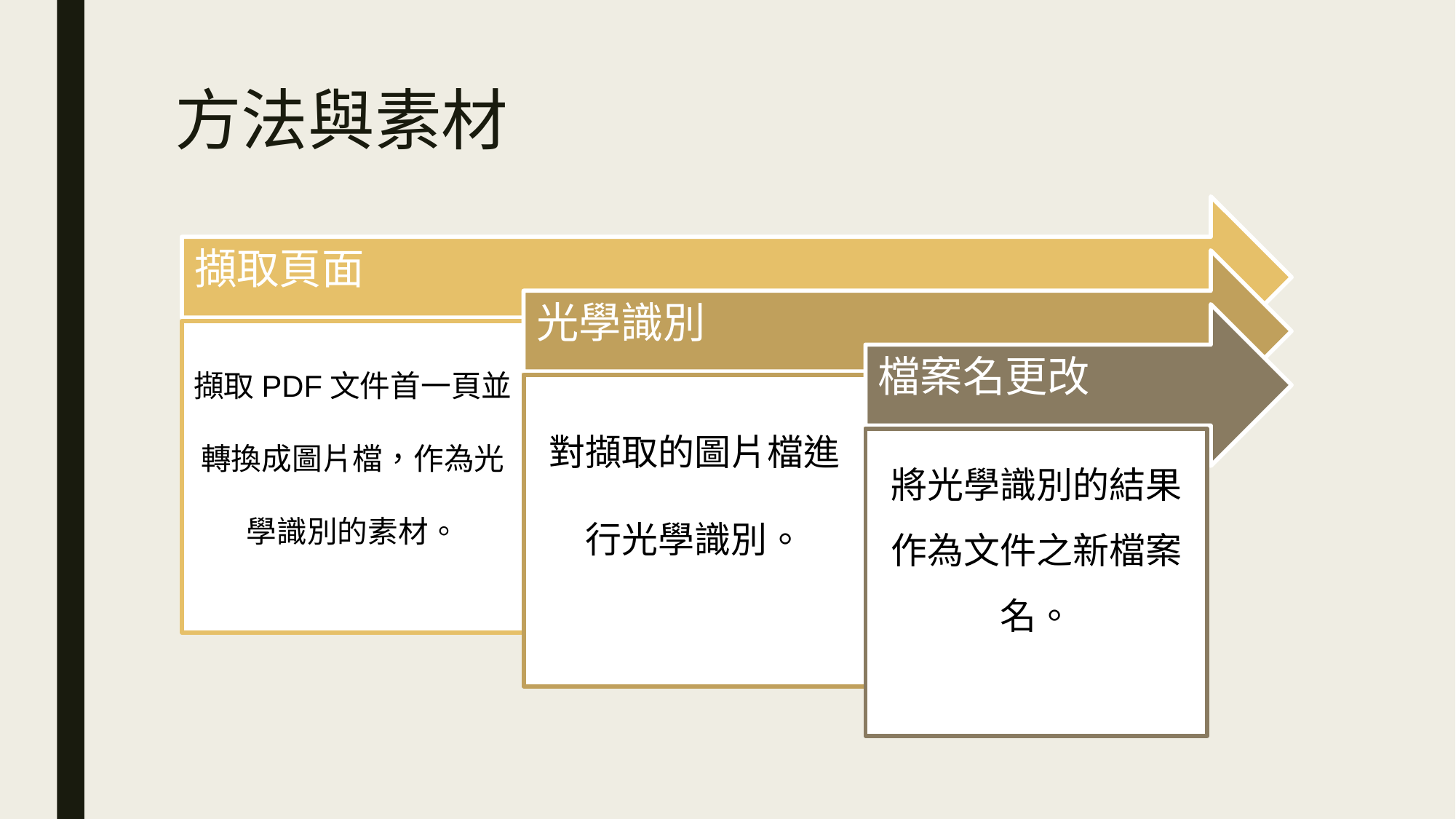

# 方法與素材
擷取頁面
擷取PDF文件首一頁並轉換成圖片檔，作為光學識別的素材。
光學識別
對擷取的圖片檔進行光學識別。
檔案名更改
將光學識別的結果作為文件之新檔案名。